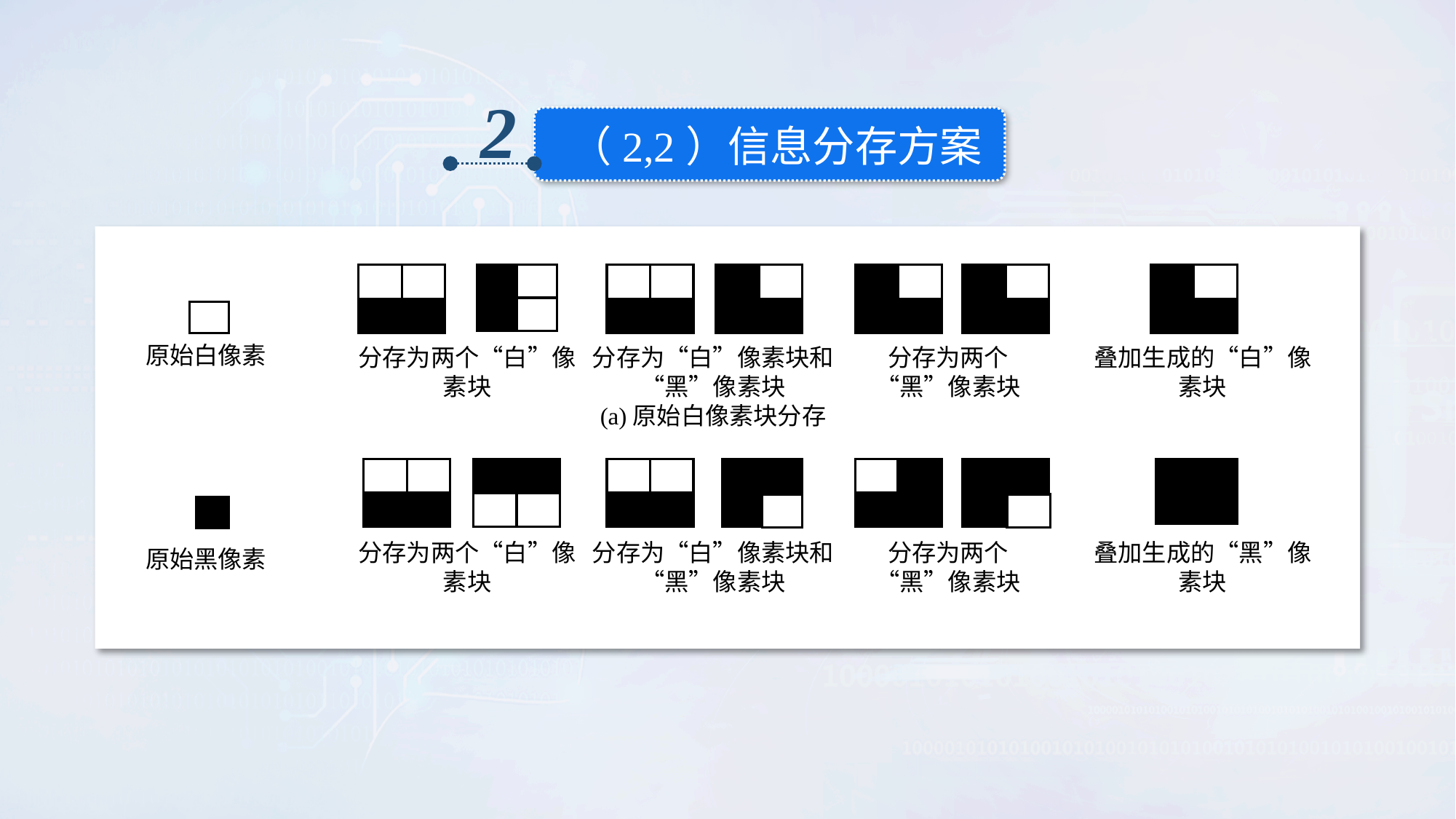

2

（2,2）信息分存方案

原始白像素
分存为两个“白”像素块
分存为“白”像素块和“黑”像素块
(a)原始白像素块分存
分存为两个“黑”像素块
叠加生成的“白”像素块

原始黑像素
分存为两个“白”像素块
分存为“白”像素块和“黑”像素块
分存为两个“黑”像素块
叠加生成的“黑”像素块